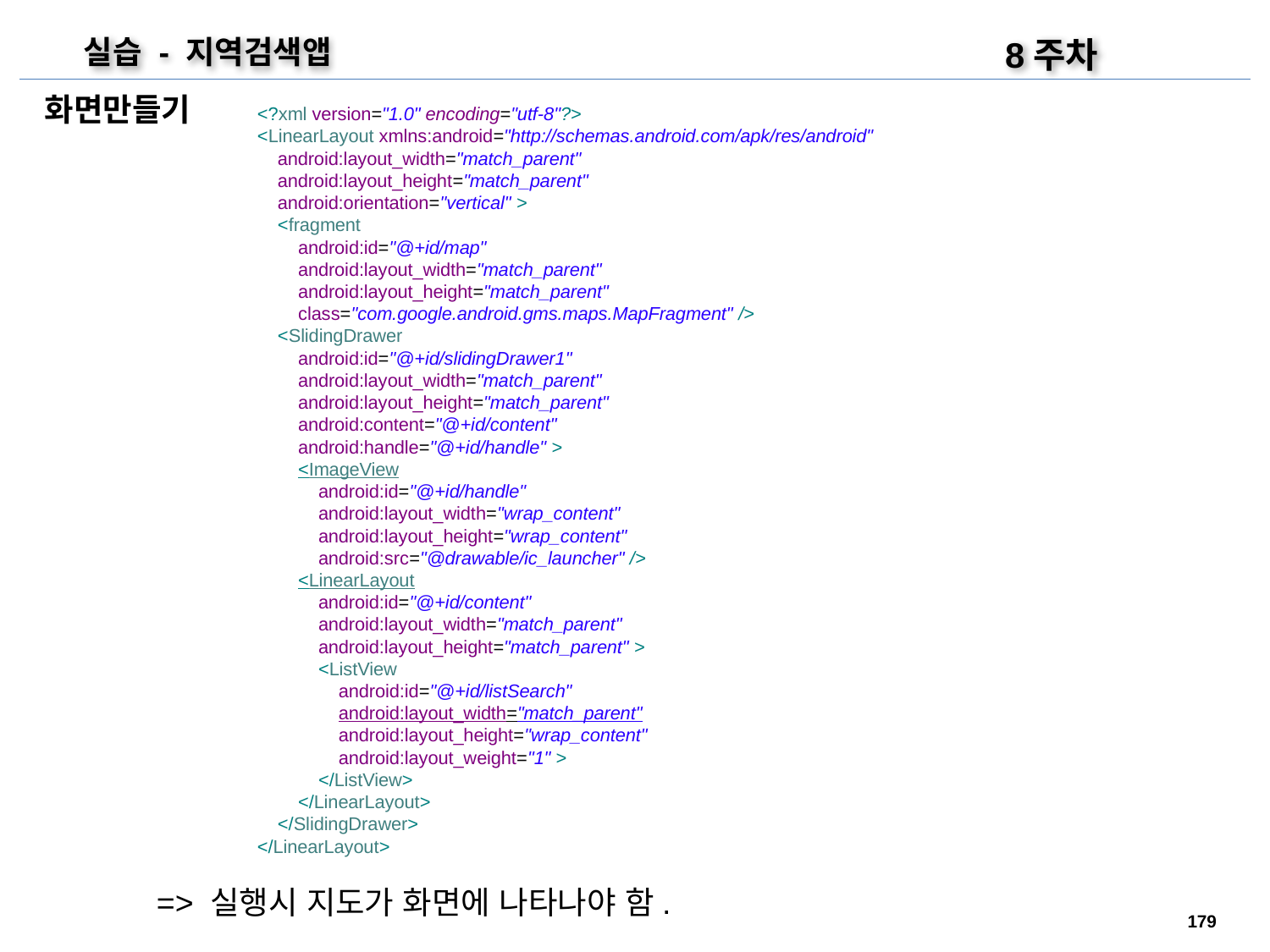

8주차
실습 - 지역검색앱
화면만들기
<?xml version="1.0" encoding="utf-8"?>
<LinearLayout xmlns:android="http://schemas.android.com/apk/res/android"
    android:layout_width="match_parent"
    android:layout_height="match_parent"
    android:orientation="vertical" >
    <fragment
        android:id="@+id/map"
        android:layout_width="match_parent"
        android:layout_height="match_parent"
        class="com.google.android.gms.maps.MapFragment" />
    <SlidingDrawer
        android:id="@+id/slidingDrawer1"
        android:layout_width="match_parent"
        android:layout_height="match_parent"
        android:content="@+id/content"
        android:handle="@+id/handle" >
        <ImageView
            android:id="@+id/handle"
            android:layout_width="wrap_content"
            android:layout_height="wrap_content"
            android:src="@drawable/ic_launcher" />
        <LinearLayout
            android:id="@+id/content"
            android:layout_width="match_parent"
            android:layout_height="match_parent" >
            <ListView
                android:id="@+id/listSearch"
                android:layout_width="match_parent"
                android:layout_height="wrap_content"
                android:layout_weight="1" >
            </ListView>
        </LinearLayout>
    </SlidingDrawer>
</LinearLayout>
=> 실행시 지도가 화면에 나타나야 함.